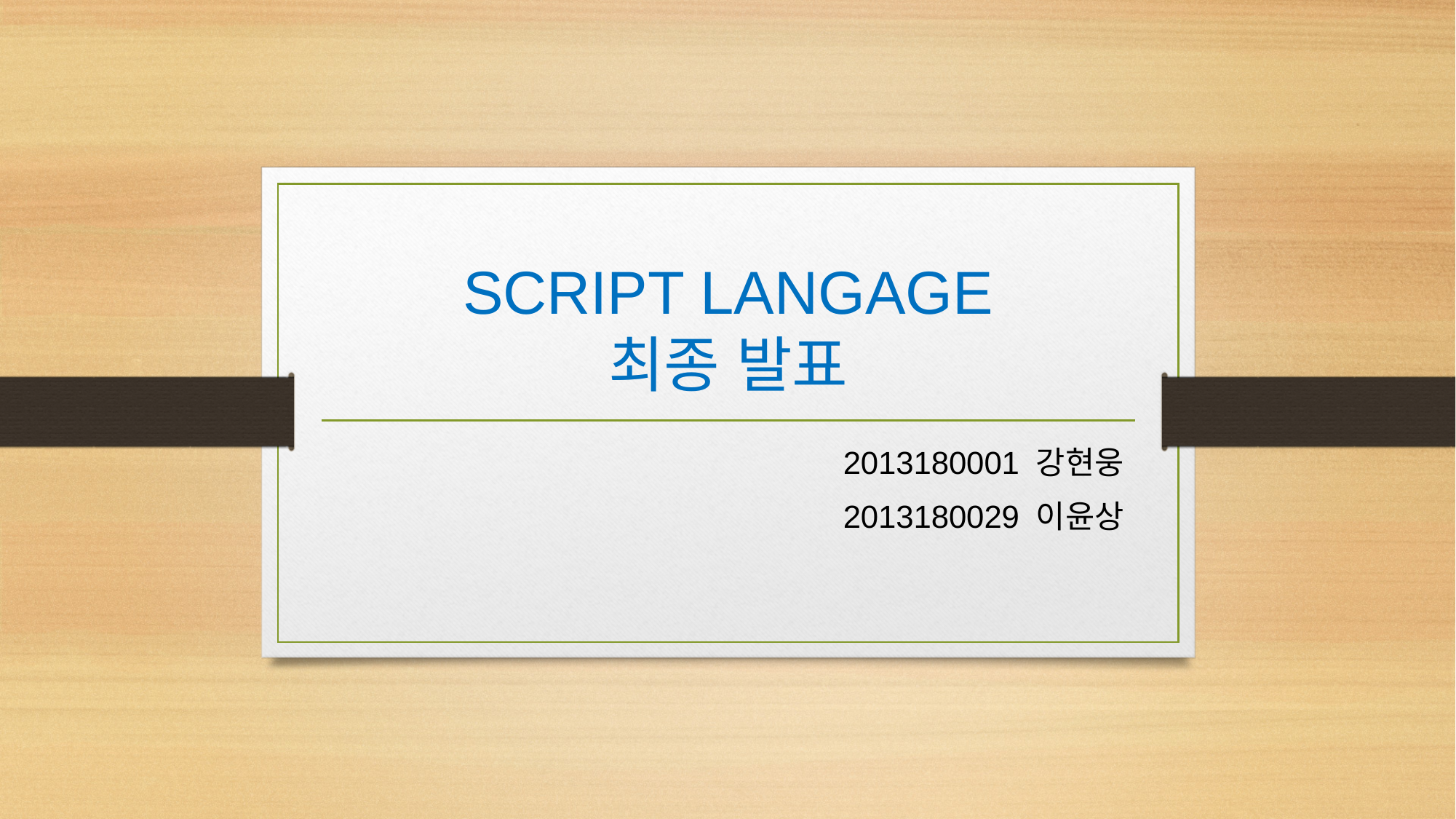

# SCRIPT LANGAGE 최종 발표
2013180001 강현웅
2013180029 이윤상